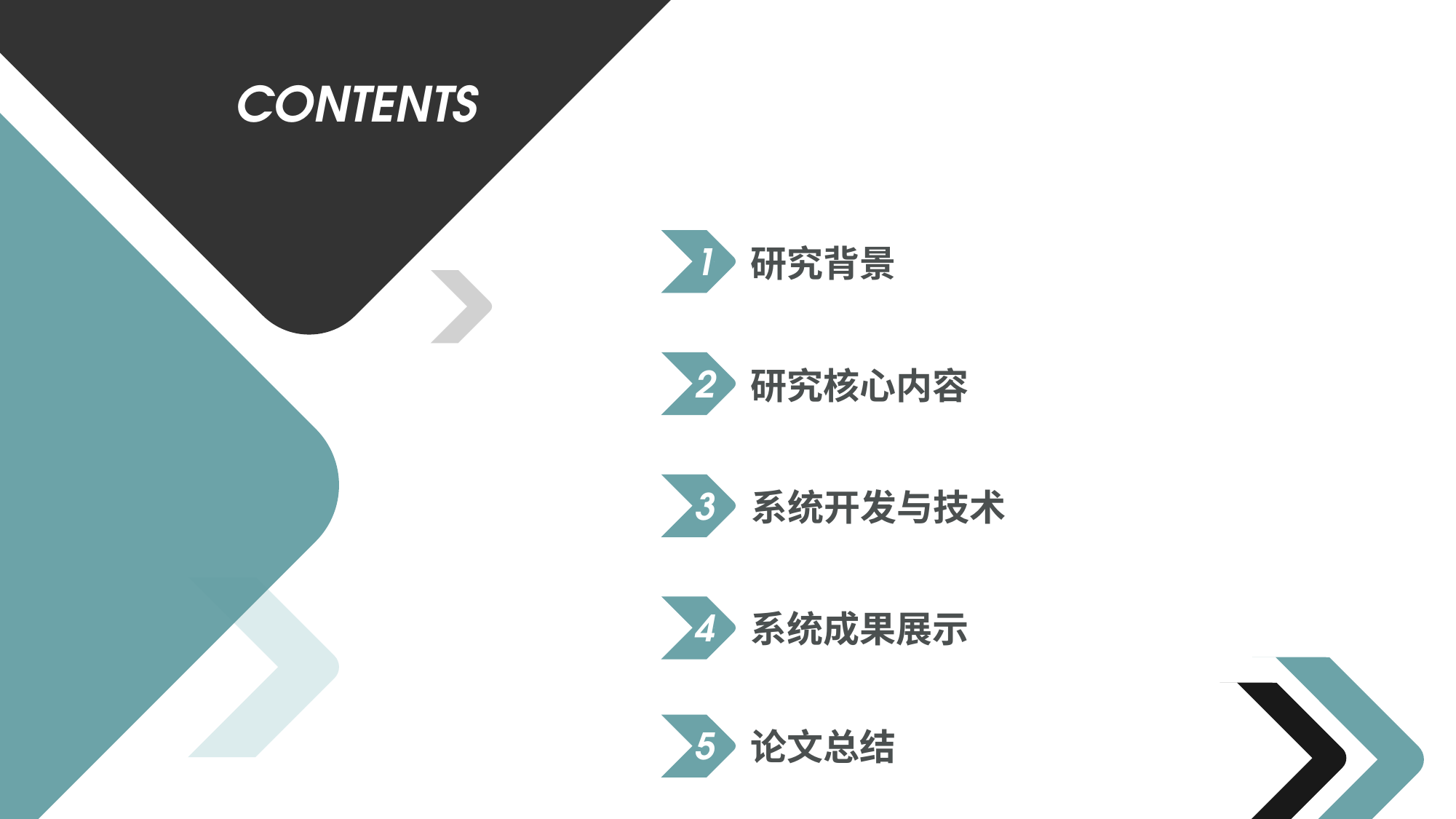

CONTENTS

1
研究背景

2
研究核心内容

3
系统开发与技术

4
系统成果展示

5
论文总结